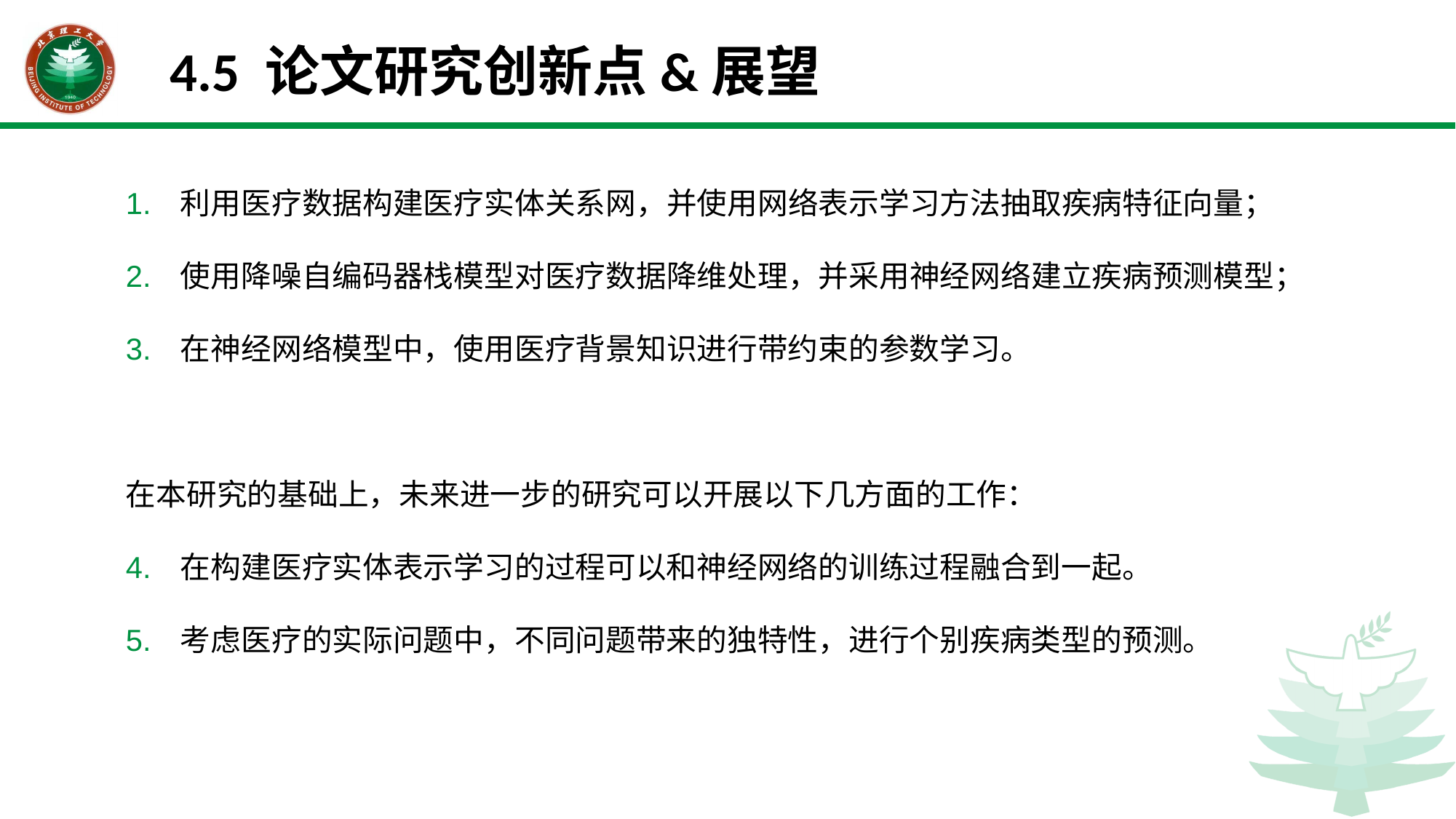

# 4.5 论文研究创新点&展望
利用医疗数据构建医疗实体关系网，并使用网络表示学习方法抽取疾病特征向量；
使用降噪自编码器栈模型对医疗数据降维处理，并采用神经网络建立疾病预测模型；
在神经网络模型中，使用医疗背景知识进行带约束的参数学习。

在本研究的基础上，未来进一步的研究可以开展以下几方面的工作：
在构建医疗实体表示学习的过程可以和神经网络的训练过程融合到一起。
考虑医疗的实际问题中，不同问题带来的独特性，进行个别疾病类型的预测。